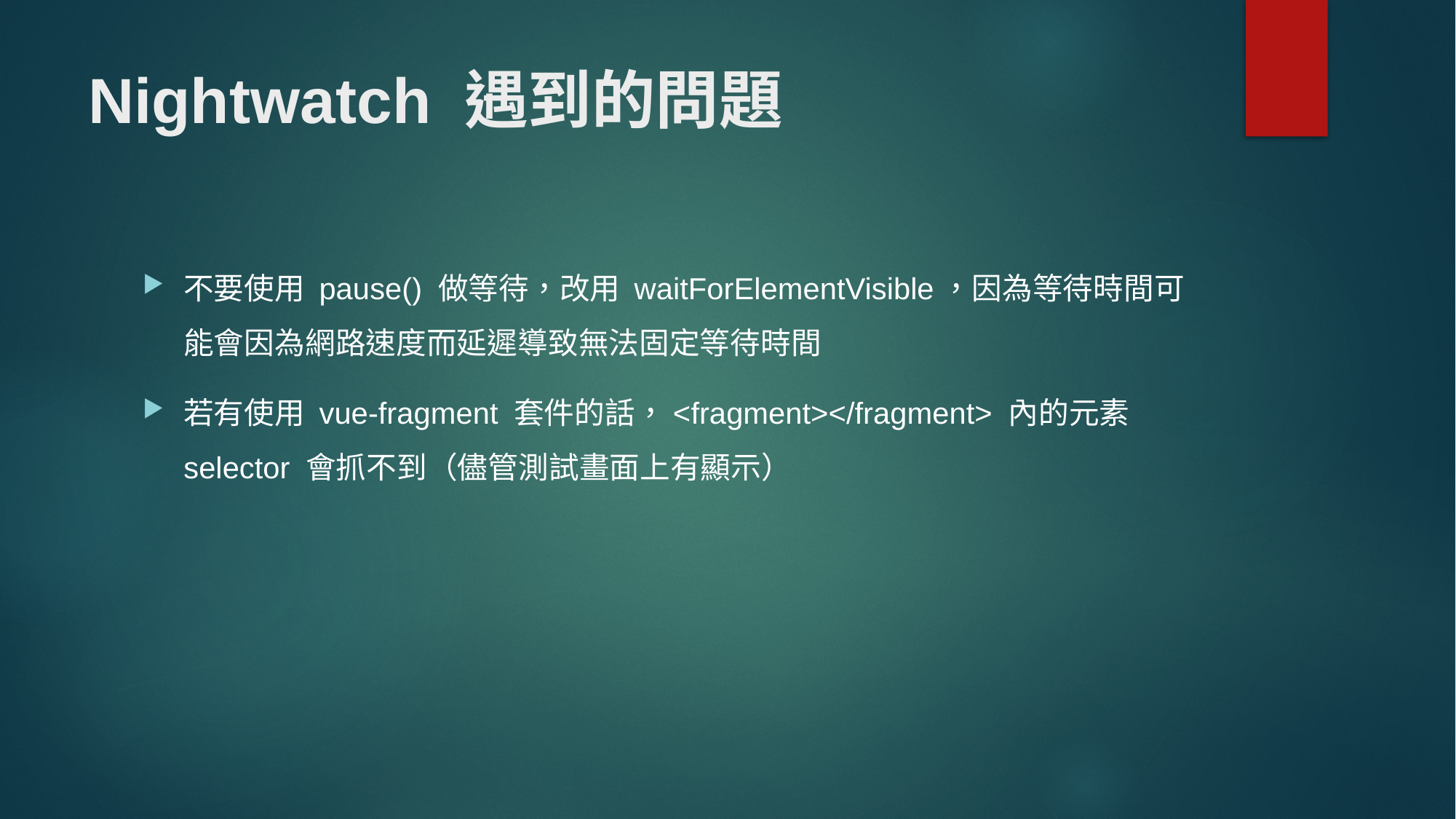

# Nightwatch 遇到的問題
不要使用 pause() 做等待，改用 waitForElementVisible，因為等待時間可能會因為網路速度而延遲導致無法固定等待時間
若有使用 vue-fragment 套件的話，<fragment></fragment> 內的元素selector 會抓不到（儘管測試畫面上有顯示）